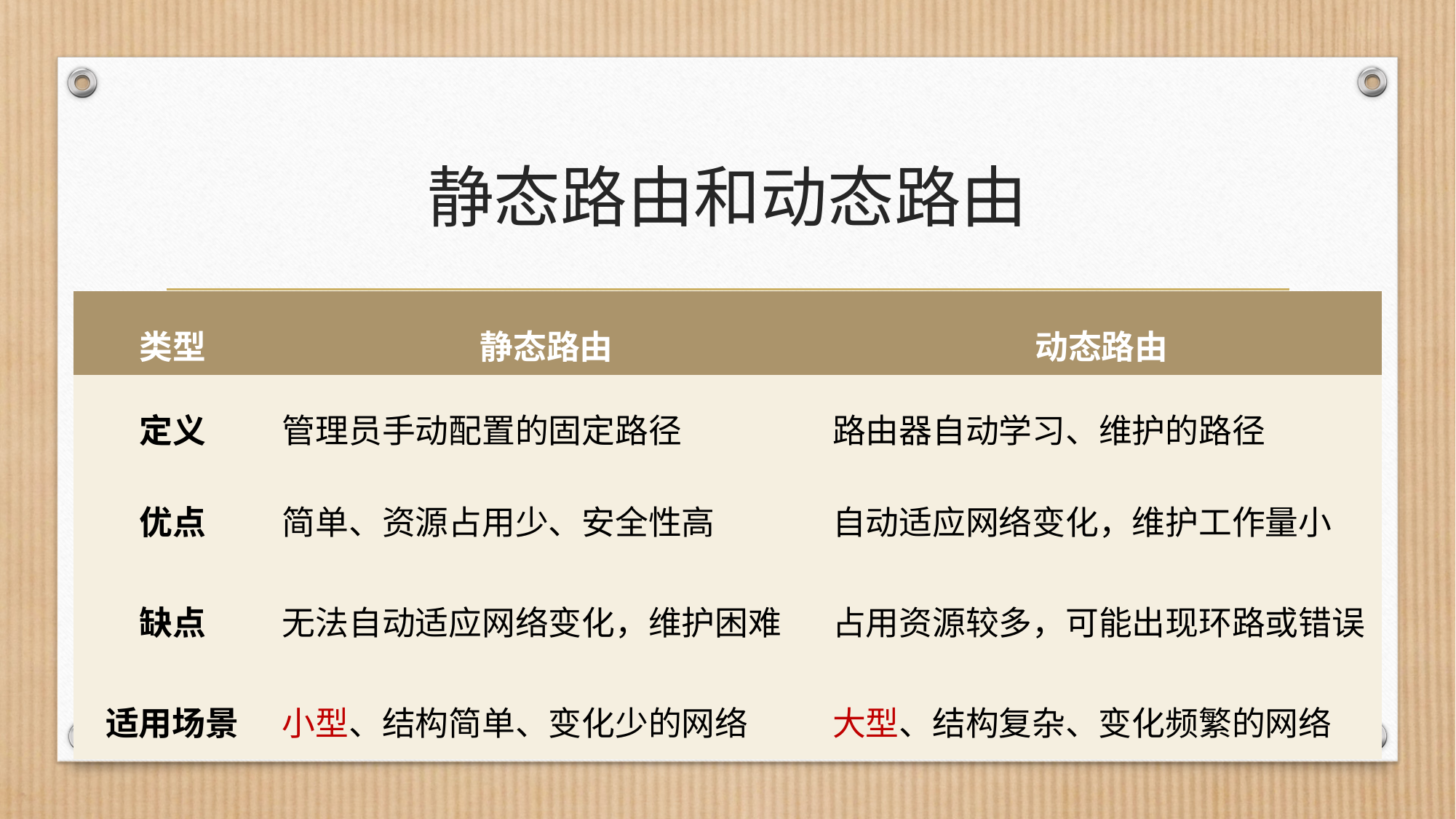

# 静态路由和动态路由
| 类型 | 静态路由 | 动态路由 |
| --- | --- | --- |
| 定义 | 管理员手动配置的固定路径 | 路由器自动学习、维护的路径 |
| 优点 | 简单、资源占用少、安全性高 | 自动适应网络变化，维护工作量小 |
| 缺点 | 无法自动适应网络变化，维护困难 | 占用资源较多，可能出现环路或错误 |
| 适用场景 | 小型、结构简单、变化少的网络 | 大型、结构复杂、变化频繁的网络 |